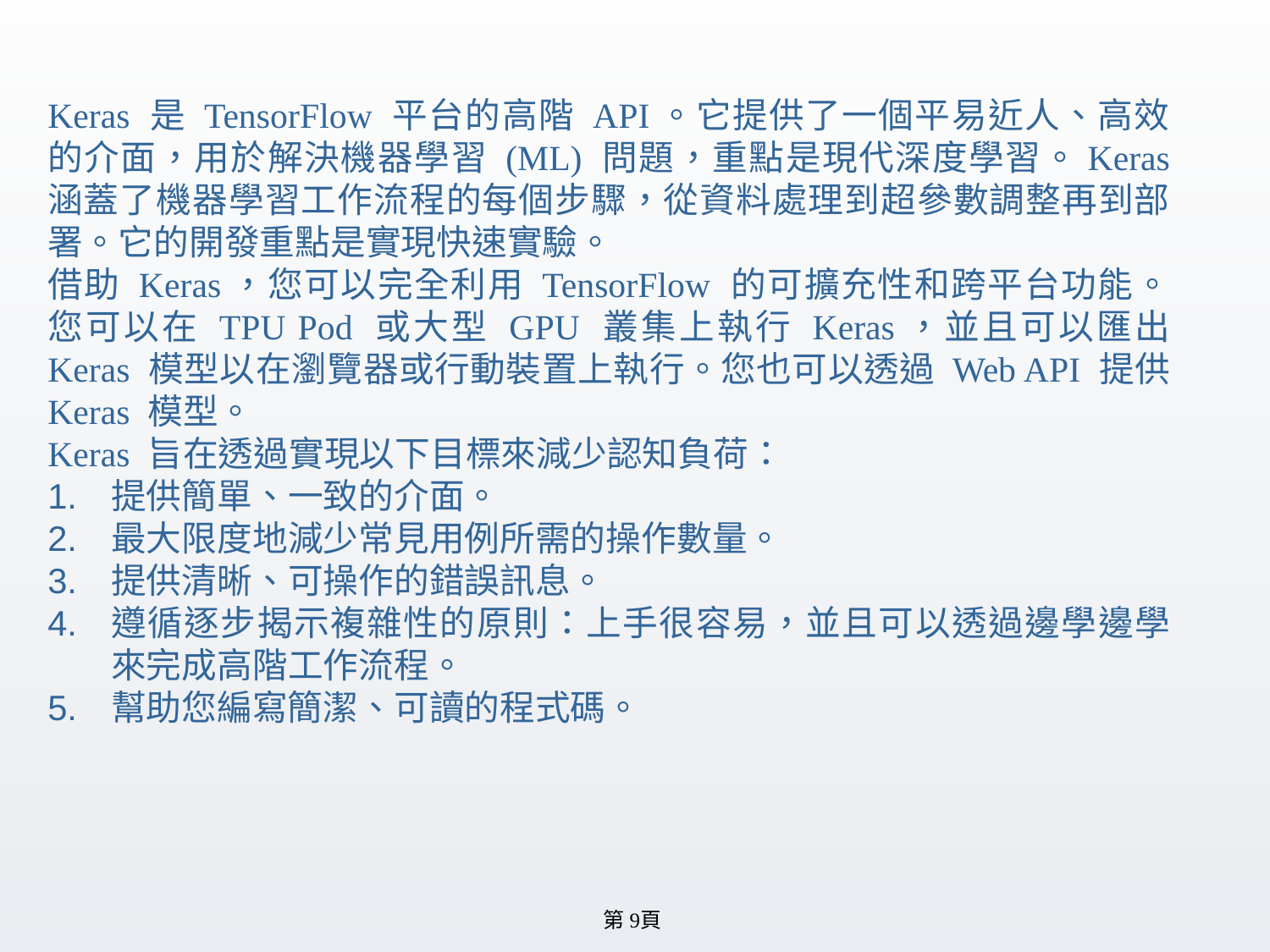

Keras 是 TensorFlow 平台的高階 API。它提供了一個平易近人、高效的介面，用於解決機器學習 (ML) 問題，重點是現代深度學習。Keras 涵蓋了機器學習工作流程的每個步驟，從資料處理到超參數調整再到部署。它的開發重點是實現快速實驗。
借助 Keras，您可以完全利用 TensorFlow 的可擴充性和跨平台功能。您可以在 TPU Pod 或大型 GPU 叢集上執行 Keras，並且可以匯出 Keras 模型以在瀏覽器或行動裝置上執行。您也可以透過 Web API 提供 Keras 模型。
Keras 旨在透過實現以下目標來減少認知負荷：
提供簡單、一致的介面。
最大限度地減少常見用例所需的操作數量。
提供清晰、可操作的錯誤訊息。
遵循逐步揭示複雜性的原則：上手很容易，並且可以透過邊學邊學來完成高階工作流程。
幫助您編寫簡潔、可讀的程式碼。